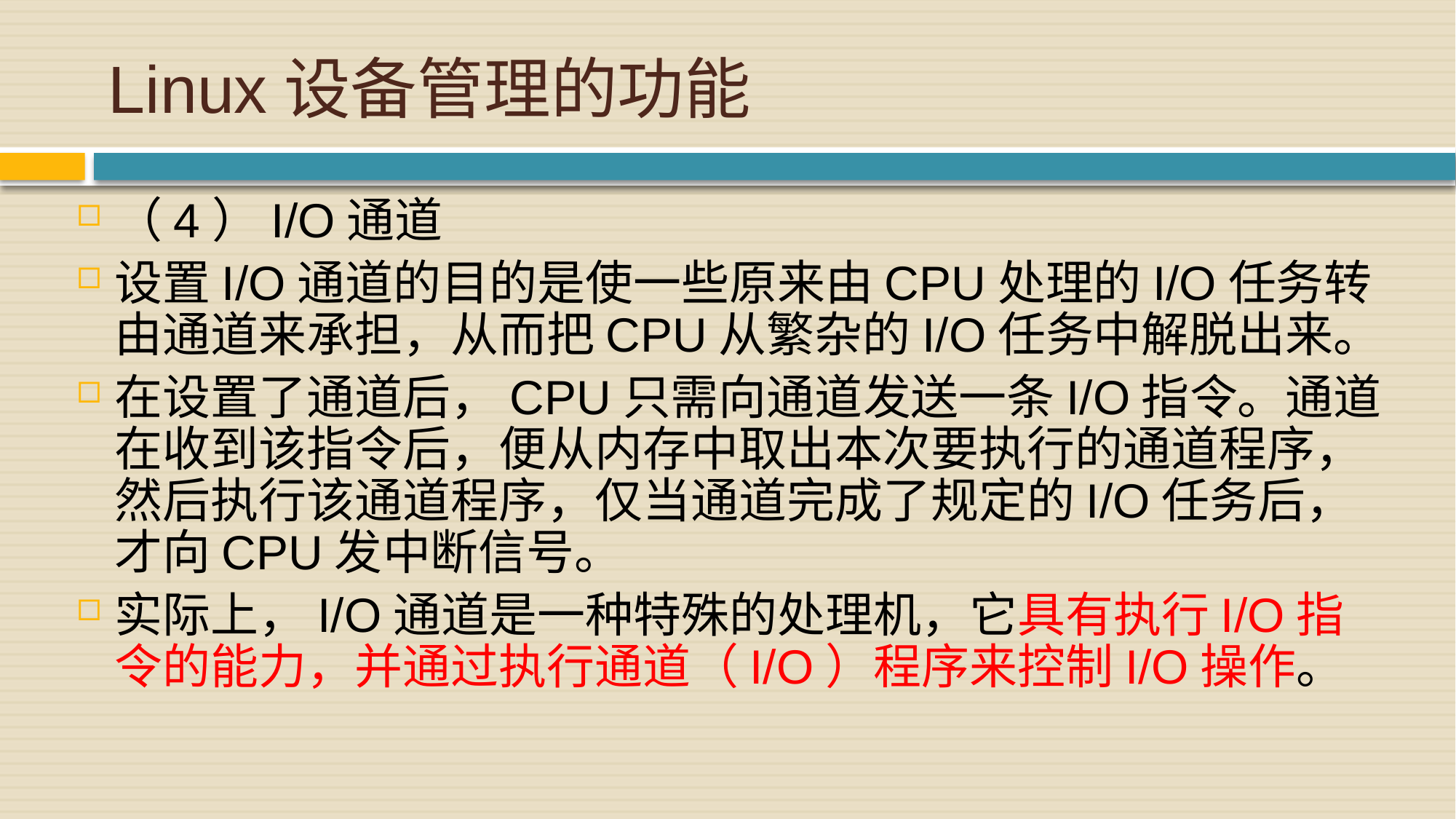

# Linux设备管理的功能
（4）I/O通道
设置I/O通道的目的是使一些原来由CPU处理的I/O任务转由通道来承担，从而把CPU从繁杂的I/O任务中解脱出来。
在设置了通道后，CPU只需向通道发送一条I/O指令。通道在收到该指令后，便从内存中取出本次要执行的通道程序，然后执行该通道程序，仅当通道完成了规定的I/O任务后，才向CPU发中断信号。
实际上，I/O通道是一种特殊的处理机，它具有执行I/O指令的能力，并通过执行通道（I/O）程序来控制I/O操作。